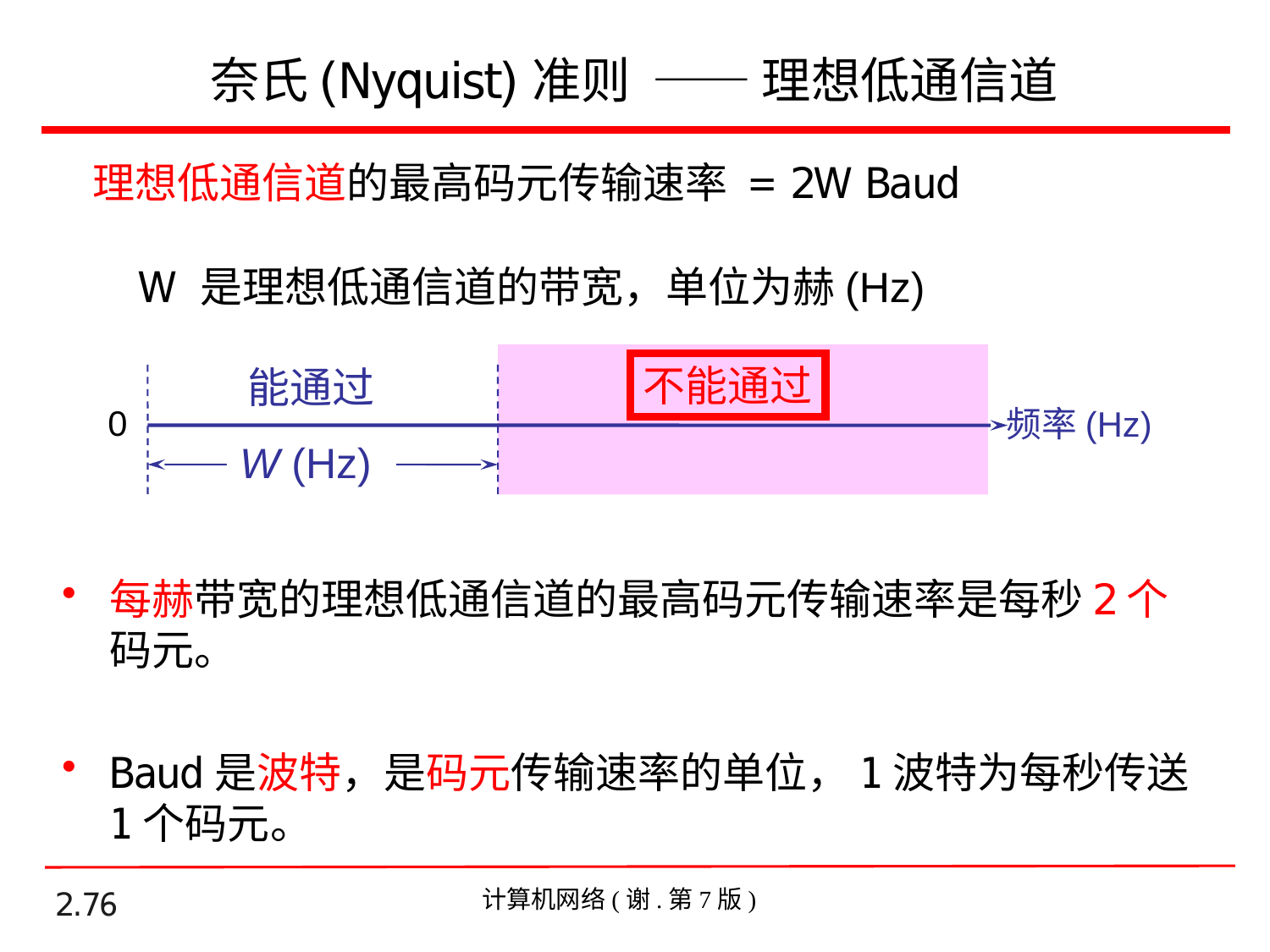

# 奈氏(Nyquist)准则  —— 理想低通信道
理想低通信道的最高码元传输速率 = 2W Baud
W 是理想低通信道的带宽，单位为赫(Hz)

不能通过
能通过

0
频率(Hz)

W (Hz)

每赫带宽的理想低通信道的最高码元传输速率是每秒2个码元。

Baud是波特，是码元传输速率的单位，1波特为每秒传送1个码元。